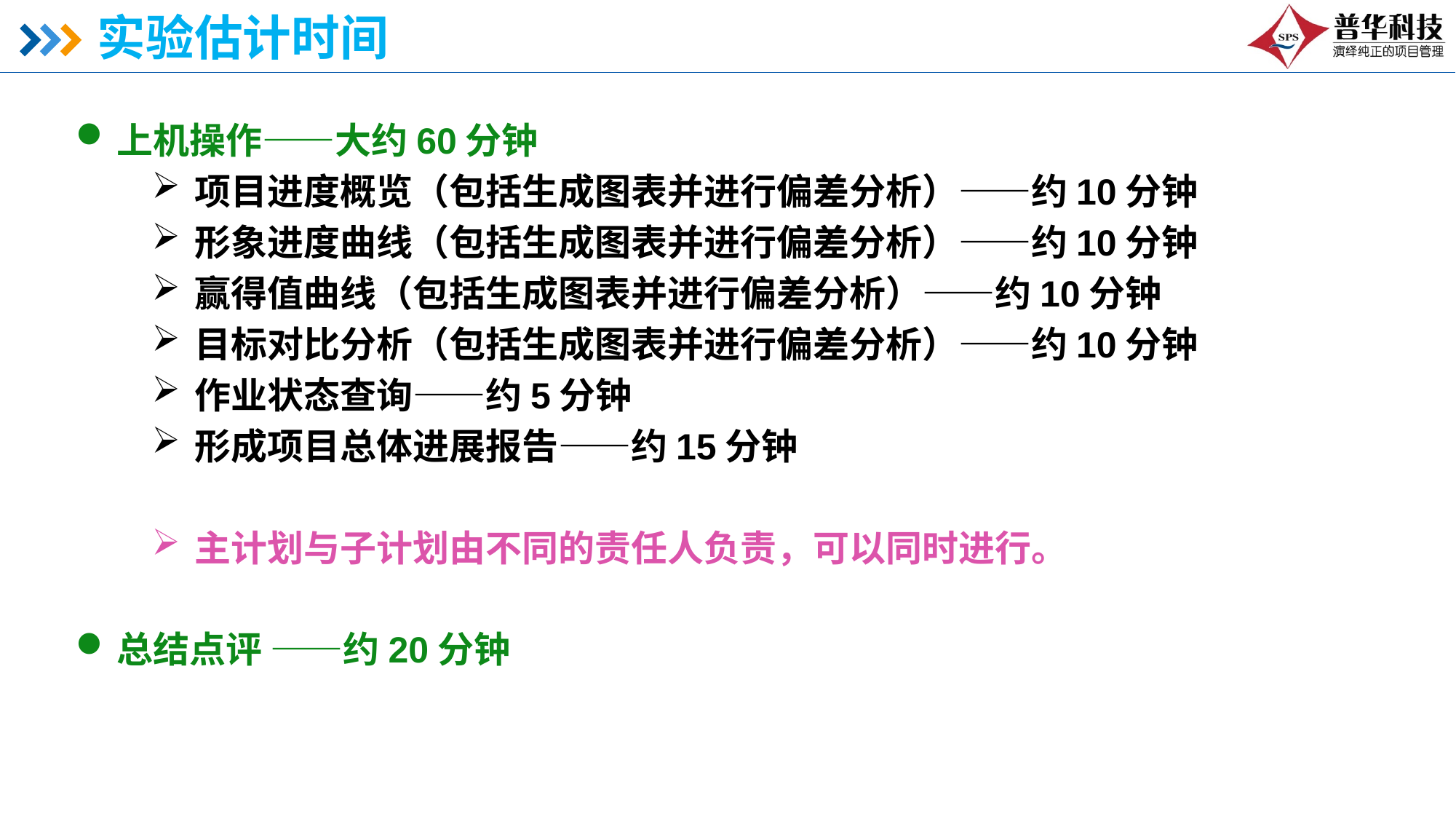

# 实验估计时间
上机操作——大约60分钟
项目进度概览（包括生成图表并进行偏差分析）——约10分钟
形象进度曲线（包括生成图表并进行偏差分析）——约10分钟
赢得值曲线（包括生成图表并进行偏差分析）——约10分钟
目标对比分析（包括生成图表并进行偏差分析）——约10分钟
作业状态查询——约5分钟
形成项目总体进展报告——约15分钟

主计划与子计划由不同的责任人负责，可以同时进行。

总结点评 ——约20分钟